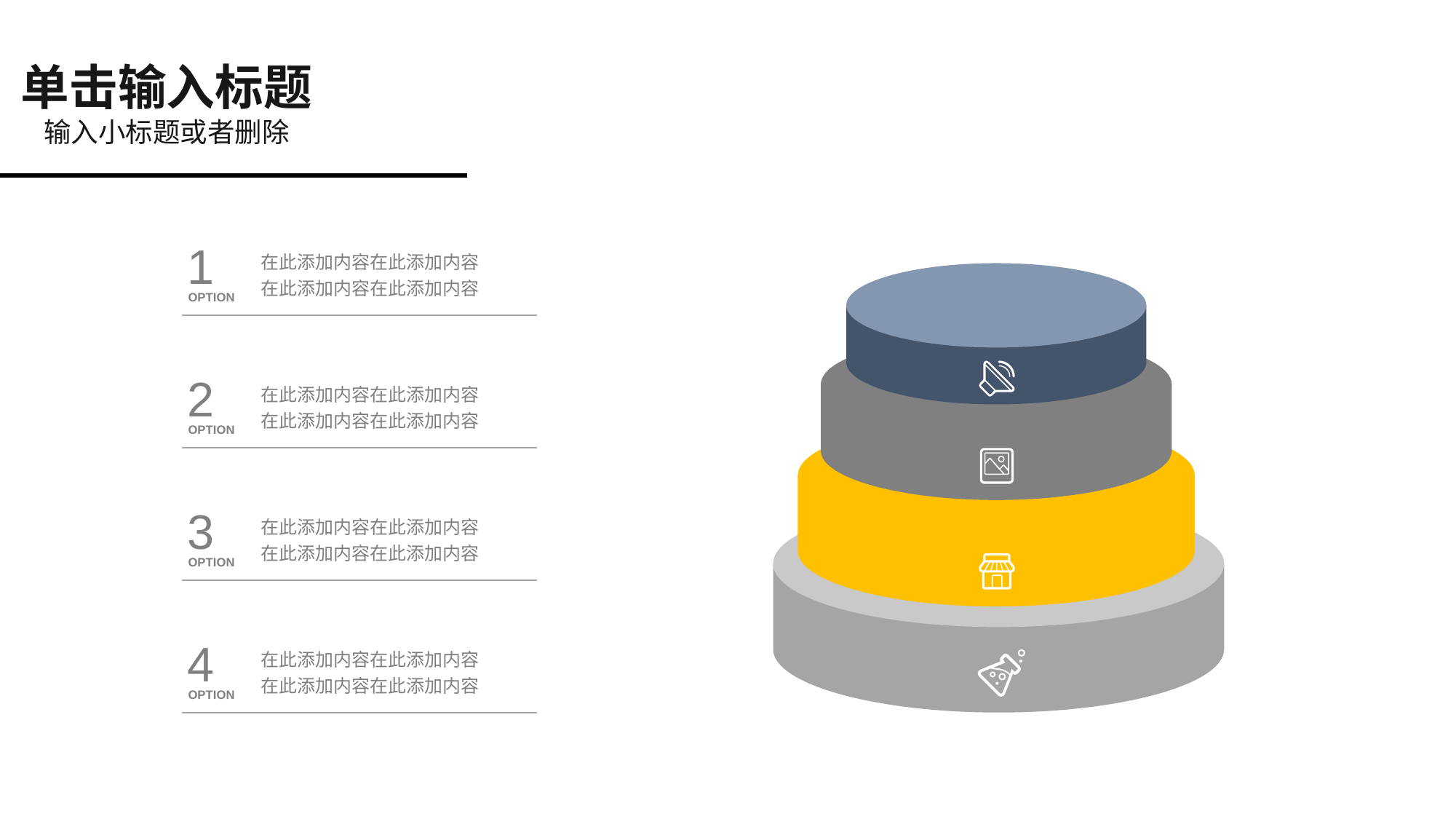

单击输入标题
输入小标题或者删除
1
OPTION
在此添加内容在此添加内容
在此添加内容在此添加内容

2
OPTION
在此添加内容在此添加内容
在此添加内容在此添加内容
3
OPTION
在此添加内容在此添加内容
在此添加内容在此添加内容
4
OPTION
在此添加内容在此添加内容
在此添加内容在此添加内容